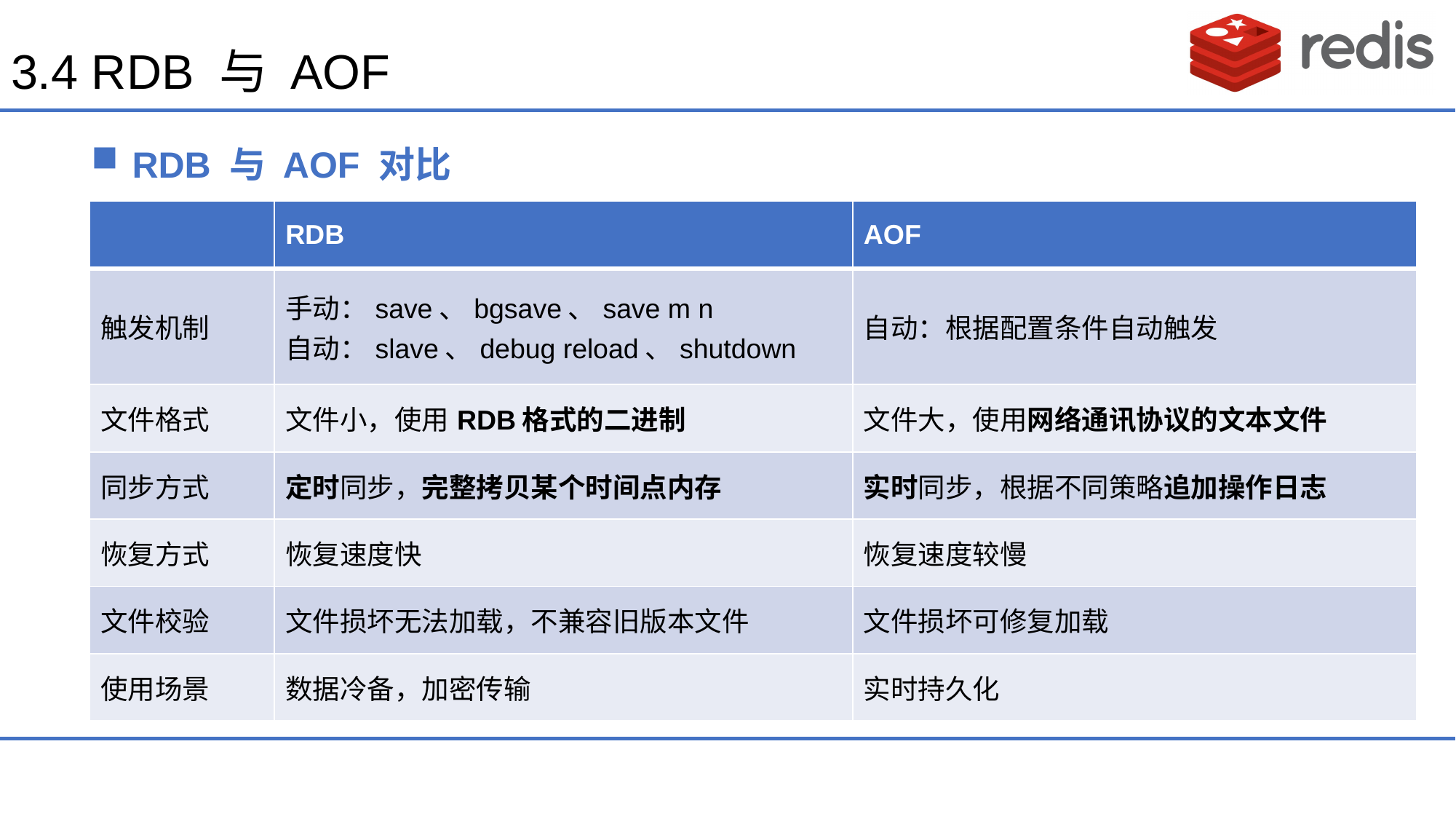

# 3.4 RDB 与 AOF
RDB 与 AOF 对比
|  | RDB | AOF |
| --- | --- | --- |
| 触发机制 | 手动：save、bgsave、save m n 自动：slave、debug reload、shutdown | 自动：根据配置条件自动触发 |
| 文件格式 | 文件小，使用RDB格式的二进制 | 文件大，使用网络通讯协议的文本文件 |
| 同步方式 | 定时同步，完整拷贝某个时间点内存 | 实时同步，根据不同策略追加操作日志 |
| 恢复方式 | 恢复速度快 | 恢复速度较慢 |
| 文件校验 | 文件损坏无法加载，不兼容旧版本文件 | 文件损坏可修复加载 |
| 使用场景 | 数据冷备，加密传输 | 实时持久化 |